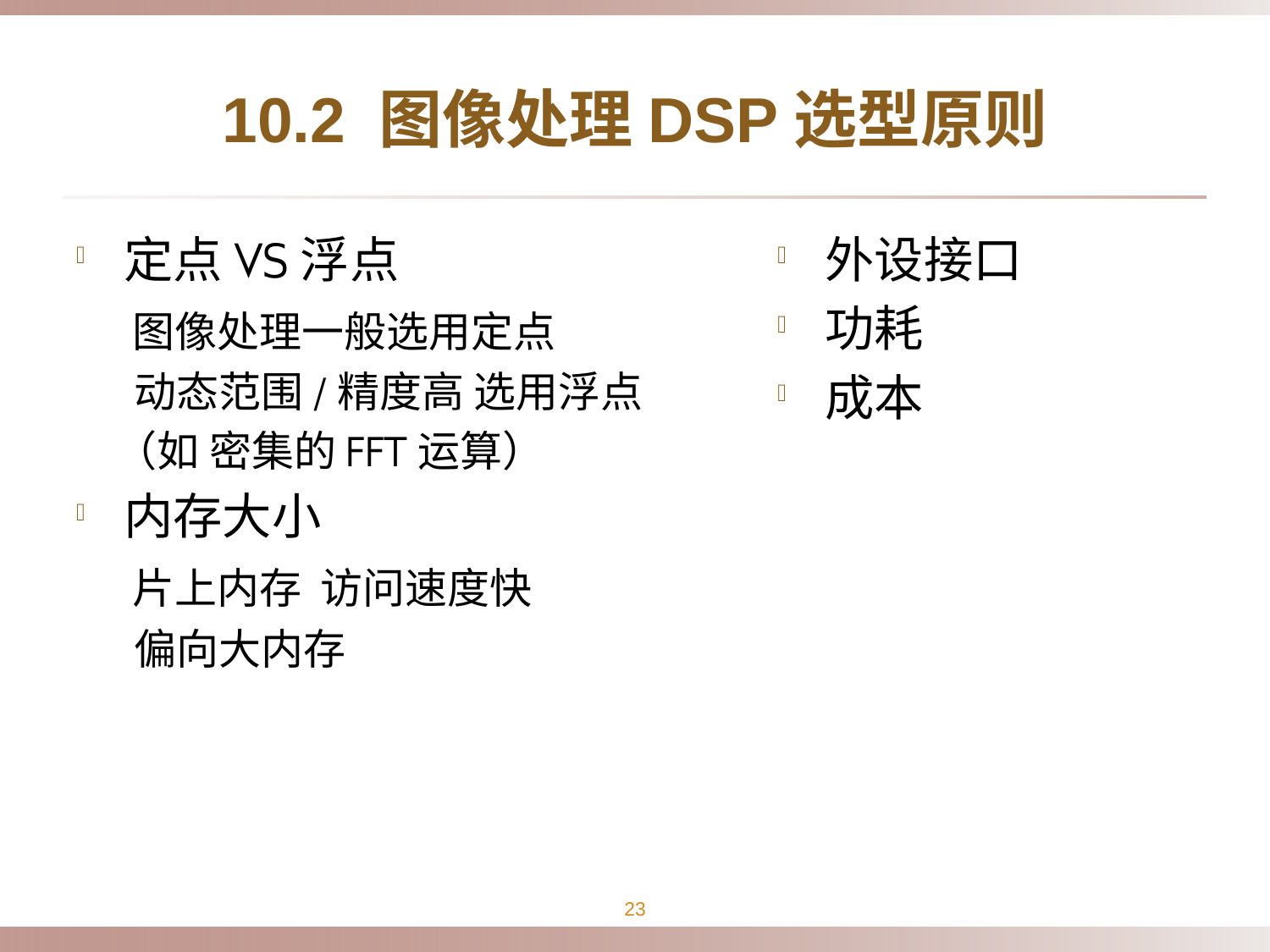

# 10.2 图像处理DSP选型原则
定点VS浮点
    图像处理一般选用定点
     动态范围/精度高 选用浮点
   （如 密集的FFT运算）
内存大小
    片上内存  访问速度快
     偏向大内存
外设接口
功耗
成本
23